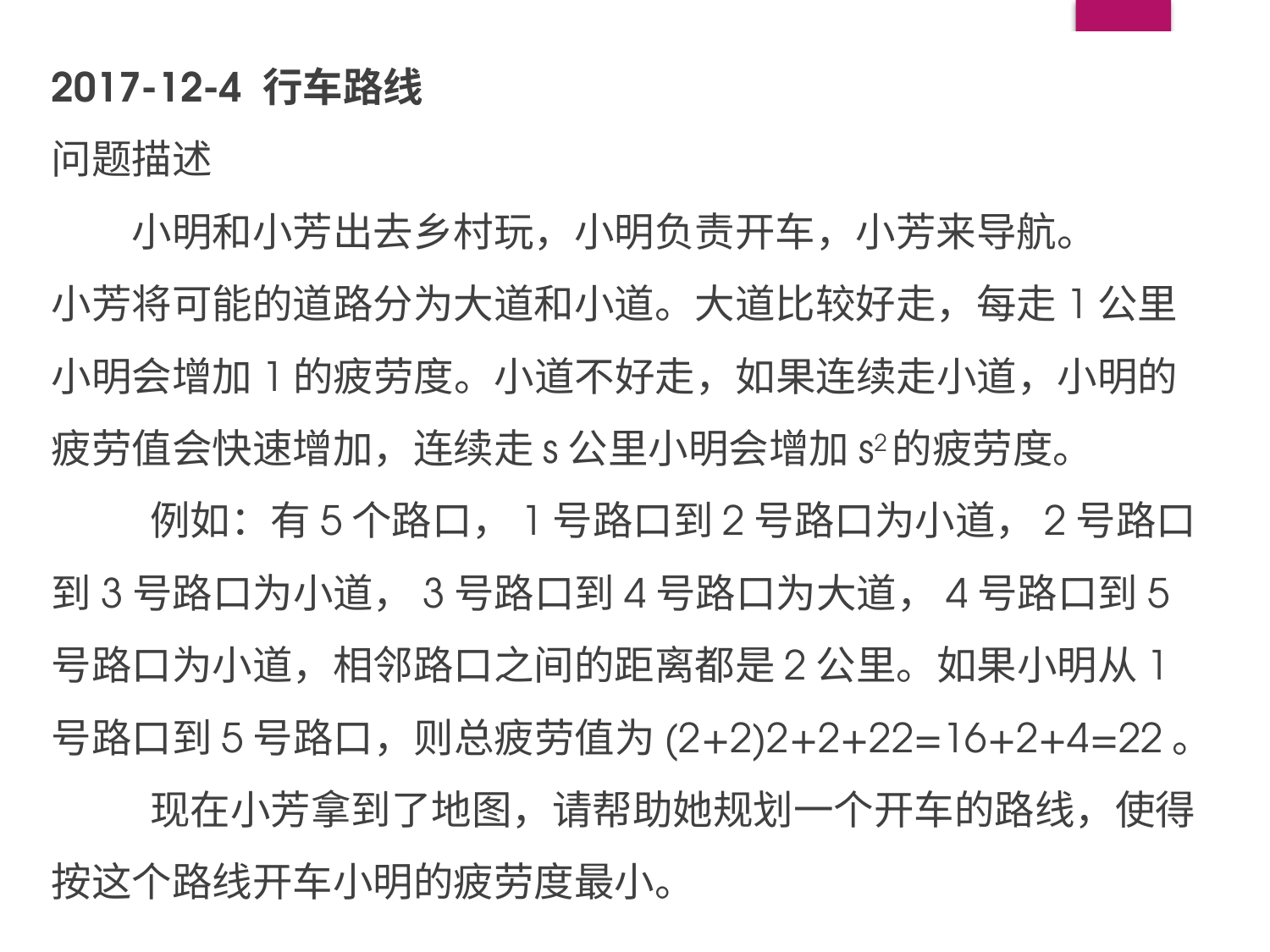

2017-12-4 行车路线
问题描述
　　小明和小芳出去乡村玩，小明负责开车，小芳来导航。 　　小芳将可能的道路分为大道和小道。大道比较好走，每走1公里小明会增加1的疲劳度。小道不好走，如果连续走小道，小明的疲劳值会快速增加，连续走s公里小明会增加s2的疲劳度。
 　　例如：有5个路口，1号路口到2号路口为小道，2号路口到3号路口为小道，3号路口到4号路口为大道，4号路口到5号路口为小道，相邻路口之间的距离都是2公里。如果小明从1号路口到5号路口，则总疲劳值为(2+2)2+2+22=16+2+4=22。
 　　现在小芳拿到了地图，请帮助她规划一个开车的路线，使得按这个路线开车小明的疲劳度最小。
#